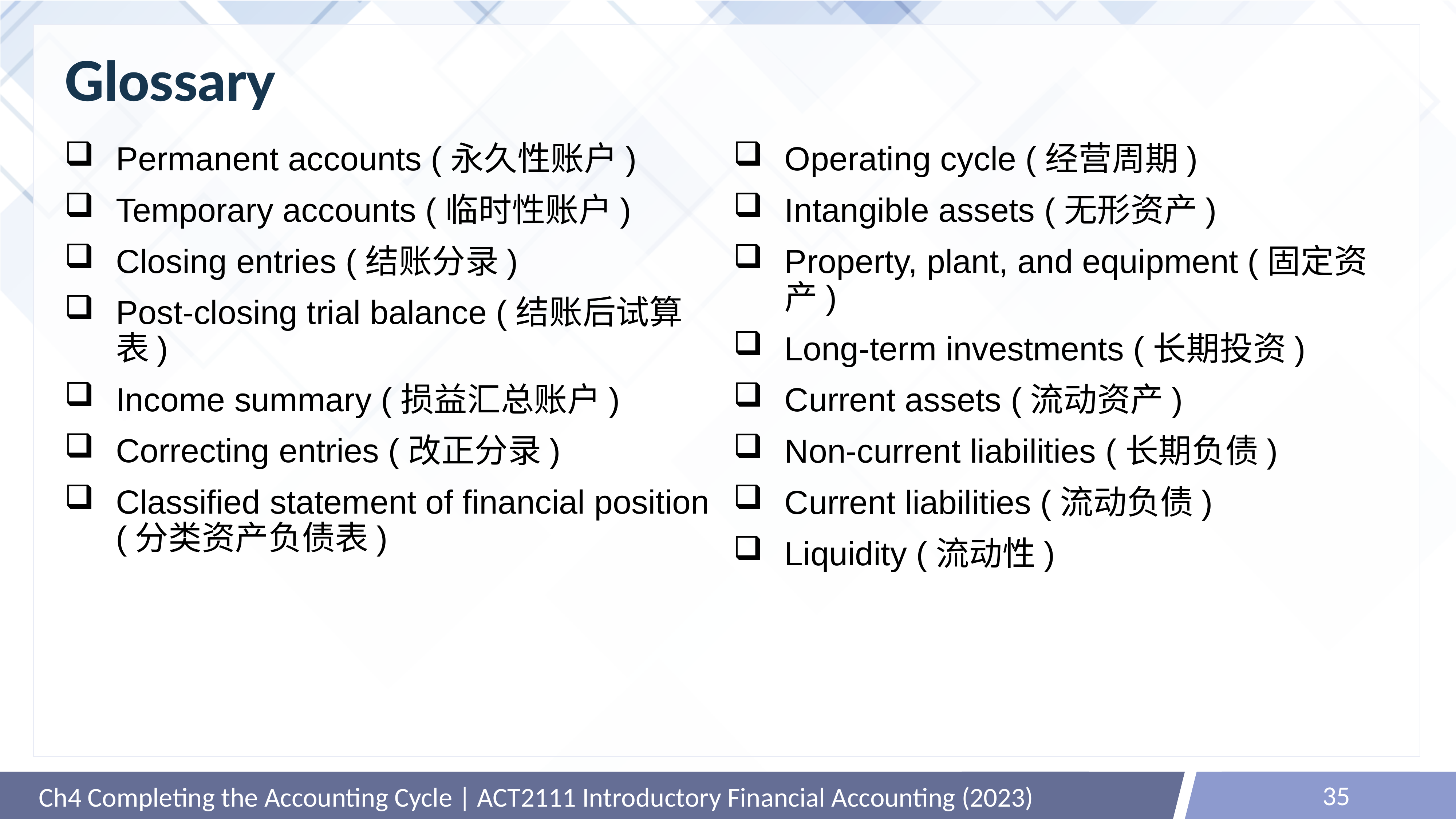

# Glossary
Permanent accounts (永久性账户)
Temporary accounts (临时性账户)
Closing entries (结账分录)
Post-closing trial balance (结账后试算表)
Income summary (损益汇总账户)
Correcting entries (改正分录)
Classified statement of financial position (分类资产负债表)
Operating cycle (经营周期)
Intangible assets (无形资产)
Property, plant, and equipment (固定资产)
Long-term investments (长期投资)
Current assets (流动资产)
Non-current liabilities (长期负债)
Current liabilities (流动负债)
Liquidity (流动性)

35
Ch4 Completing the Accounting Cycle | ACT2111 Introductory Financial Accounting (2023)